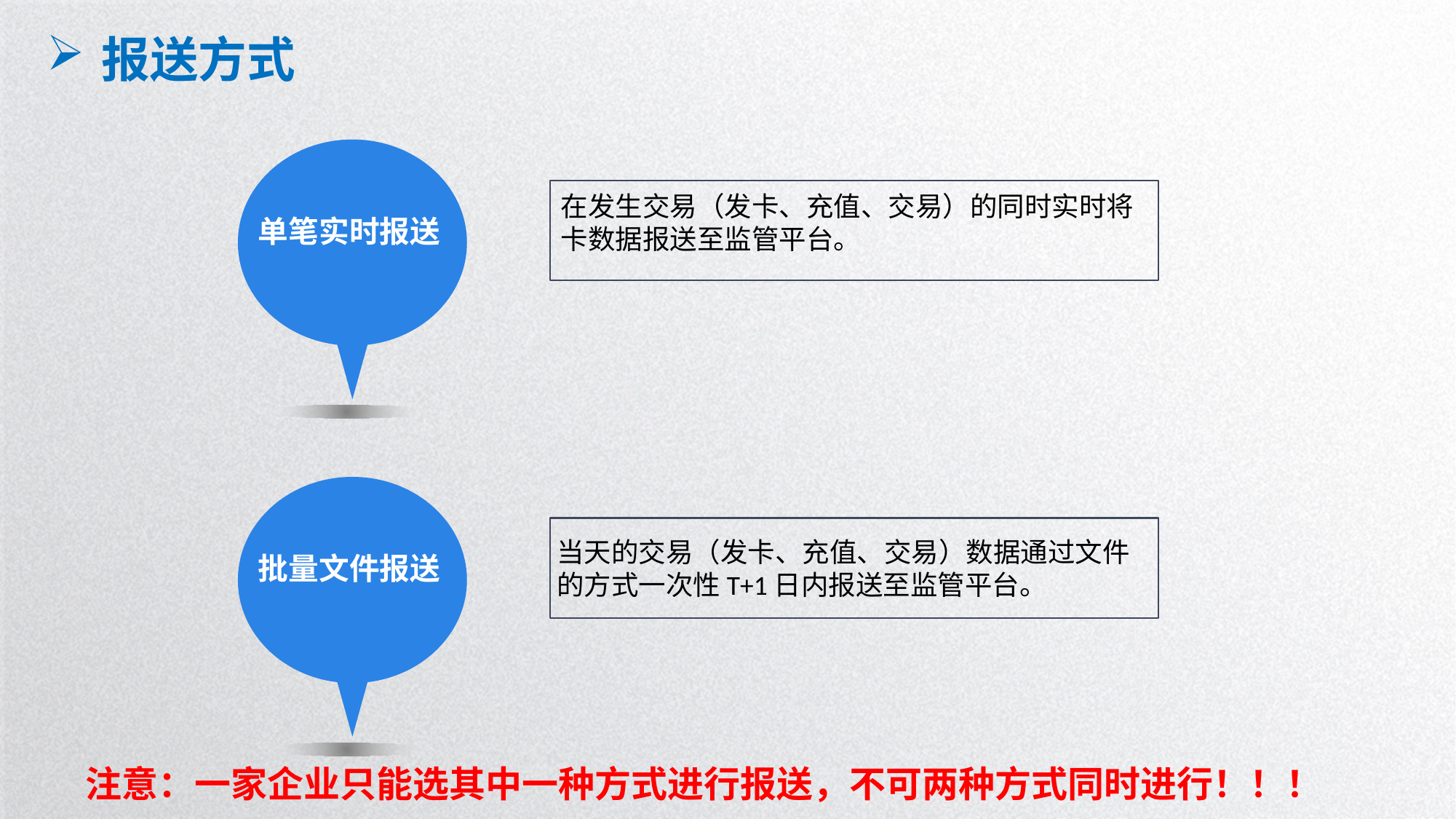

报送方式

单笔实时报送

在发生交易（发卡、充值、交易）的同时实时将卡数据报送至监管平台。

批量文件报送

当天的交易（发卡、充值、交易）数据通过文件的方式一次性T+1日内报送至监管平台。
注意：一家企业只能选其中一种方式进行报送，不可两种方式同时进行！！！